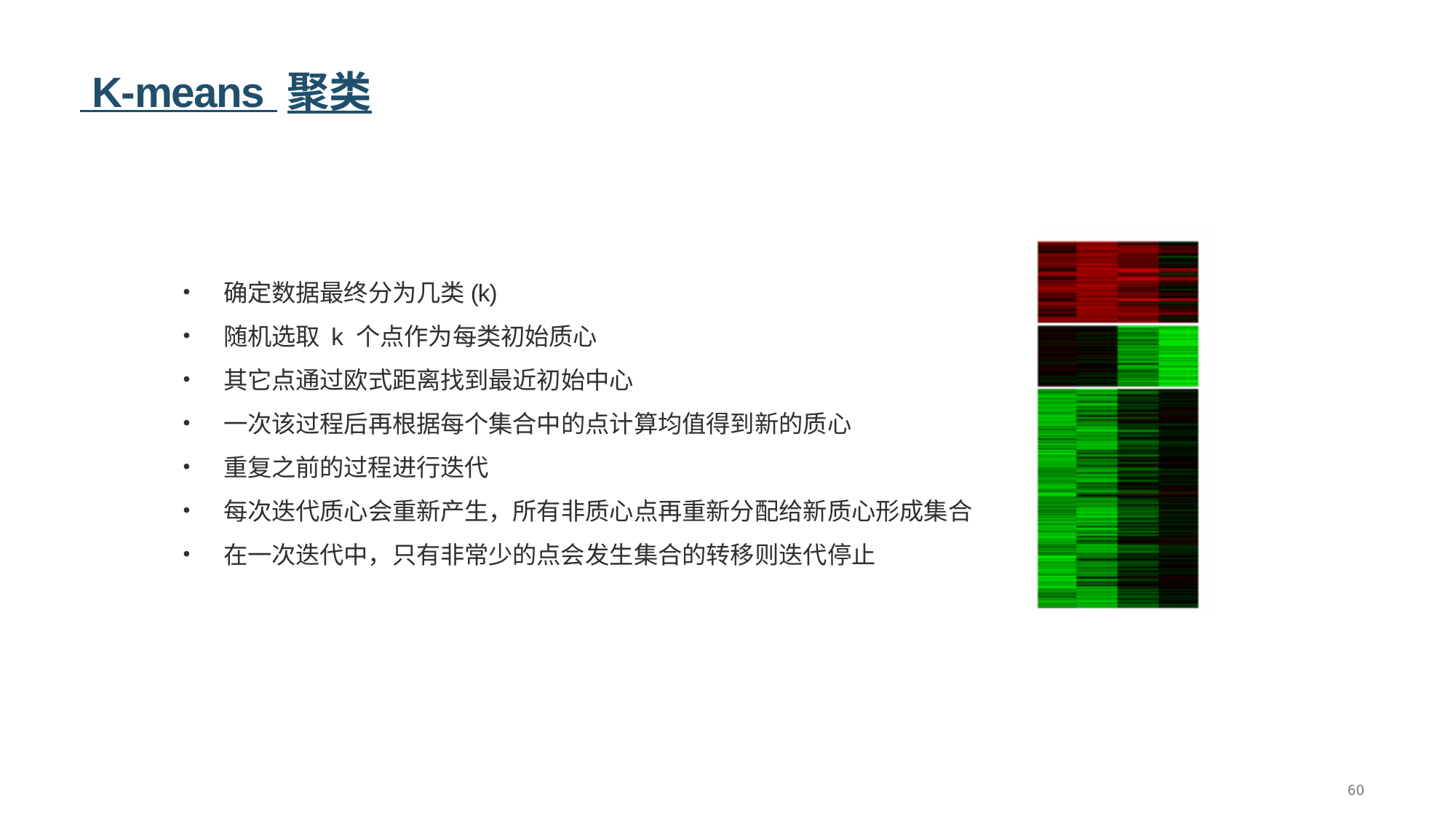

# K-means 聚类

确定数据最终分为几类(k)
随机选取 k 个点作为每类初始质心
其它点通过欧式距离找到最近初始中心
一次该过程后再根据每个集合中的点计算均值得到新的质心
重复之前的过程进行迭代
每次迭代质心会重新产生，所有非质心点再重新分配给新质心形成集合
在一次迭代中，只有非常少的点会发生集合的转移则迭代停止
60